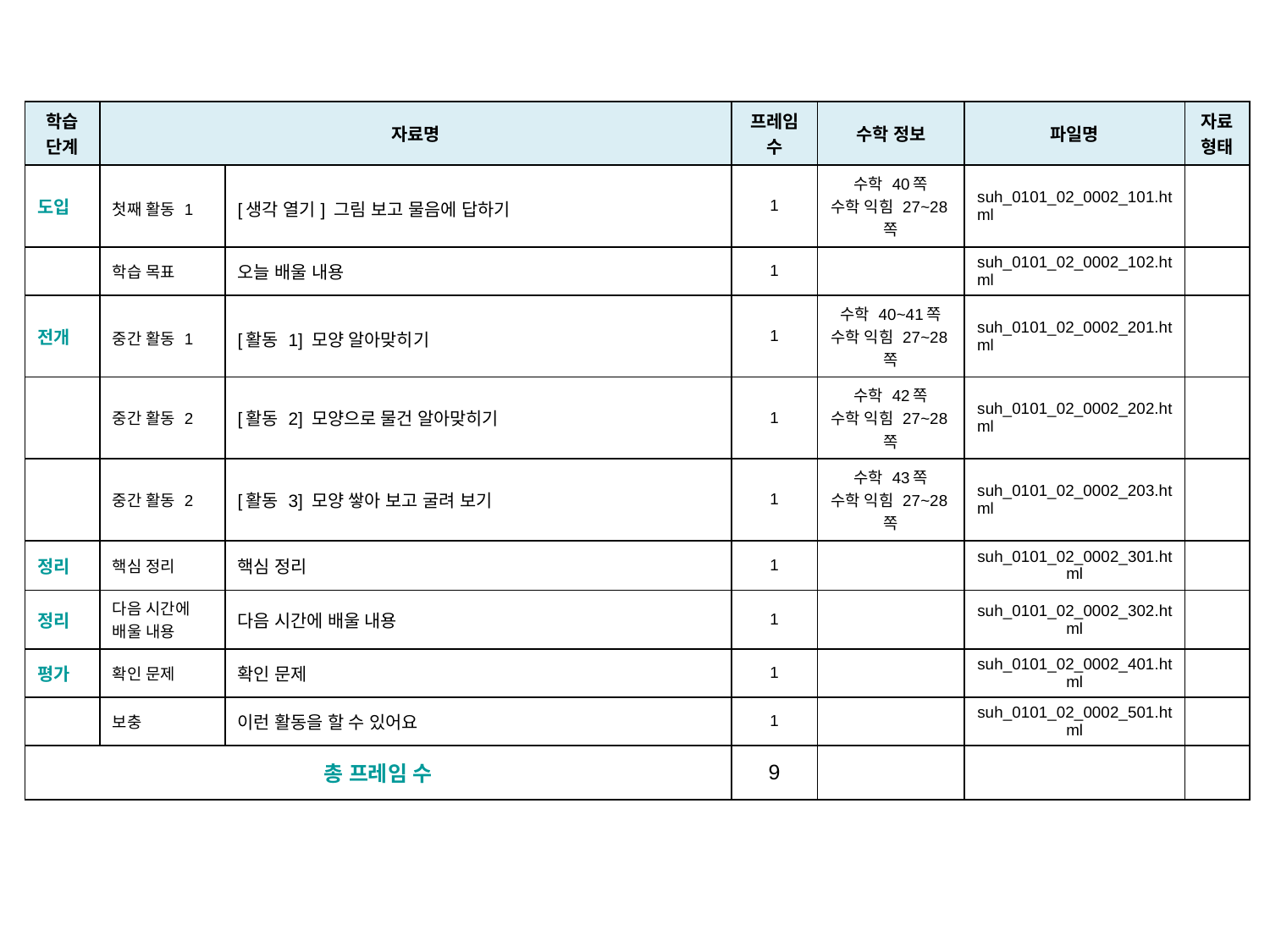

| 학습 단계 | 자료명 |  | 프레임 수 | 수학 정보 | 파일명 | 자료 형태 |
| --- | --- | --- | --- | --- | --- | --- |
| 도입 | 첫째 활동 1 | [생각 열기] 그림 보고 물음에 답하기 | 1 | 수학 40쪽 수학 익힘 27~28쪽 | suh\_0101\_02\_0002\_101.html |  |
|  | 학습 목표 | 오늘 배울 내용 | 1 |  | suh\_0101\_02\_0002\_102.html |  |
| 전개 | 중간 활동 1 | [활동 1] 모양 알아맞히기 | 1 | 수학 40~41쪽 수학 익힘 27~28쪽 | suh\_0101\_02\_0002\_201.html |  |
|  | 중간 활동 2 | [활동 2] 모양으로 물건 알아맞히기 | 1 | 수학 42쪽 수학 익힘 27~28쪽 | suh\_0101\_02\_0002\_202.html |  |
|  | 중간 활동 2 | [활동 3] 모양 쌓아 보고 굴려 보기 | 1 | 수학 43쪽 수학 익힘 27~28쪽 | suh\_0101\_02\_0002\_203.html |  |
| 정리 | 핵심 정리 | 핵심 정리 | 1 |  | suh\_0101\_02\_0002\_301.html |  |
| 정리 | 다음 시간에 배울 내용 | 다음 시간에 배울 내용 | 1 |  | suh\_0101\_02\_0002\_302.html |  |
| 평가 | 확인 문제 | 확인 문제 | 1 |  | suh\_0101\_02\_0002\_401.html |  |
|  | 보충 | 이런 활동을 할 수 있어요 | 1 |  | suh\_0101\_02\_0002\_501.html |  |
| 총 프레임 수 |  |  | 9 |  |  |  |